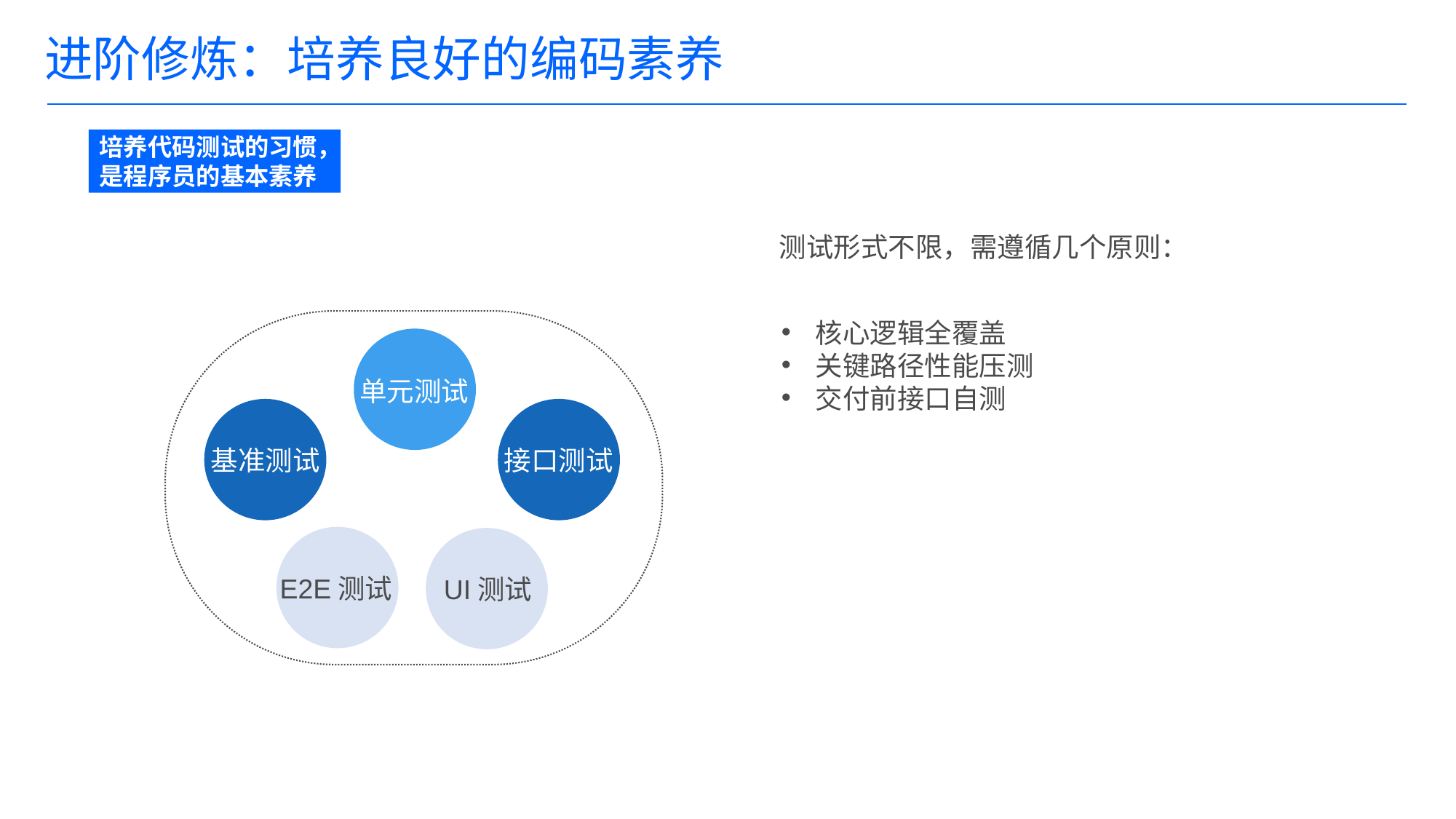

# 进阶修炼：培养良好的编码素养
培养代码测试的习惯，是程序员的基本素养
测试形式不限，需遵循几个原则：
核心逻辑全覆盖
关键路径性能压测
交付前接口自测

单元测试

基准测试
接口测试

E2E测试

UI测试